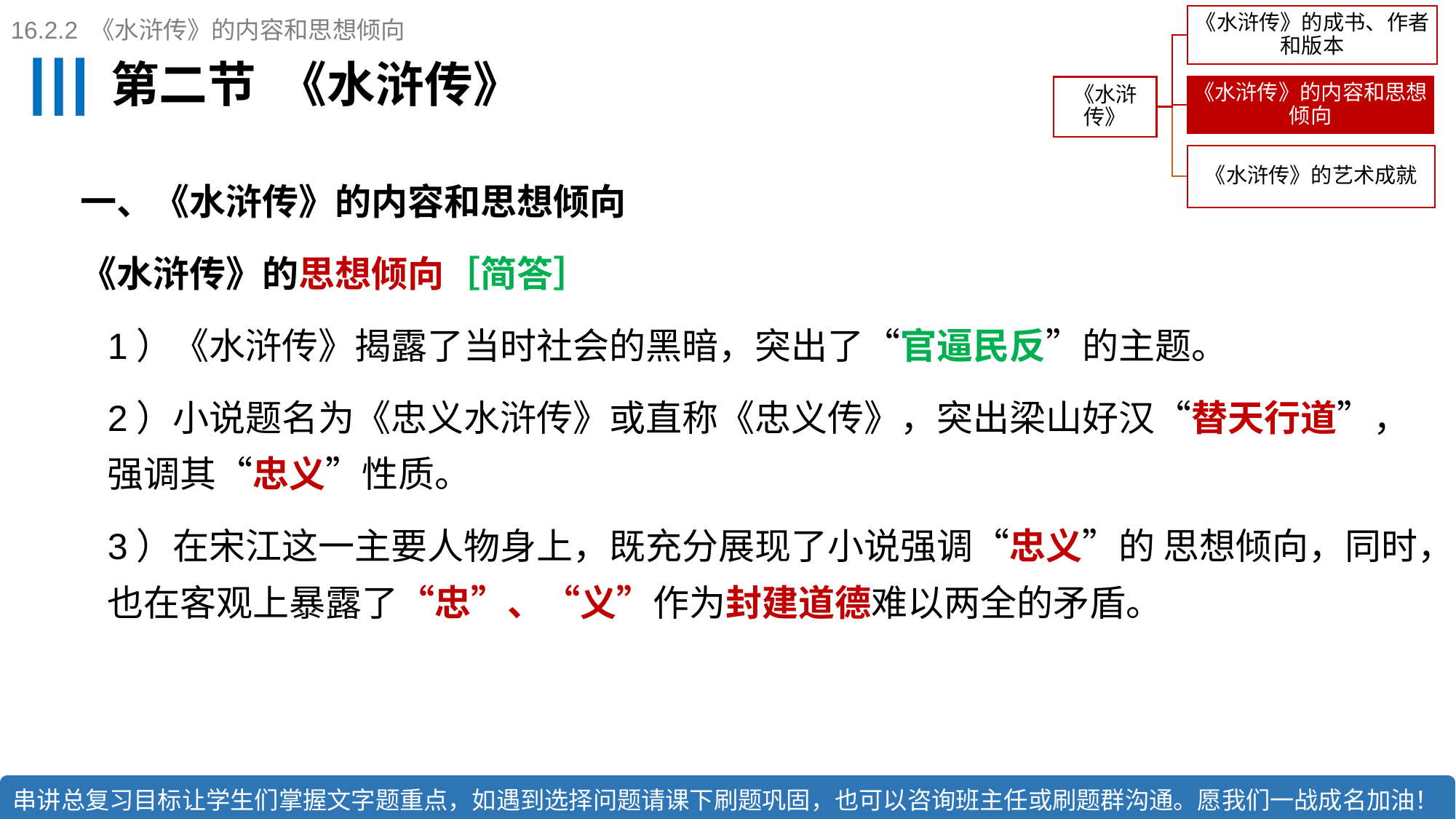

《水浒传》
《水浒传》的成书、作者和版本
《水浒传》的内容和思想倾向
《水浒传》的艺术成就
16.2.2 《水浒传》的内容和思想倾向
# 第二节  《水浒传》
一、《水浒传》的内容和思想倾向
《水浒传》的思想倾向［简答］
1）《水浒传》揭露了当时社会的黑暗，突出了“官逼民反”的主题。
2）小说题名为《忠义水浒传》或直称《忠义传》，突出梁山好汉“替天行道”，强调其“忠义”性质。
3）在宋江这一主要人物身上，既充分展现了小说强调“忠义”的 思想倾向，同时，也在客观上暴露了“忠”、“义”作为封建道德难以两全的矛盾。